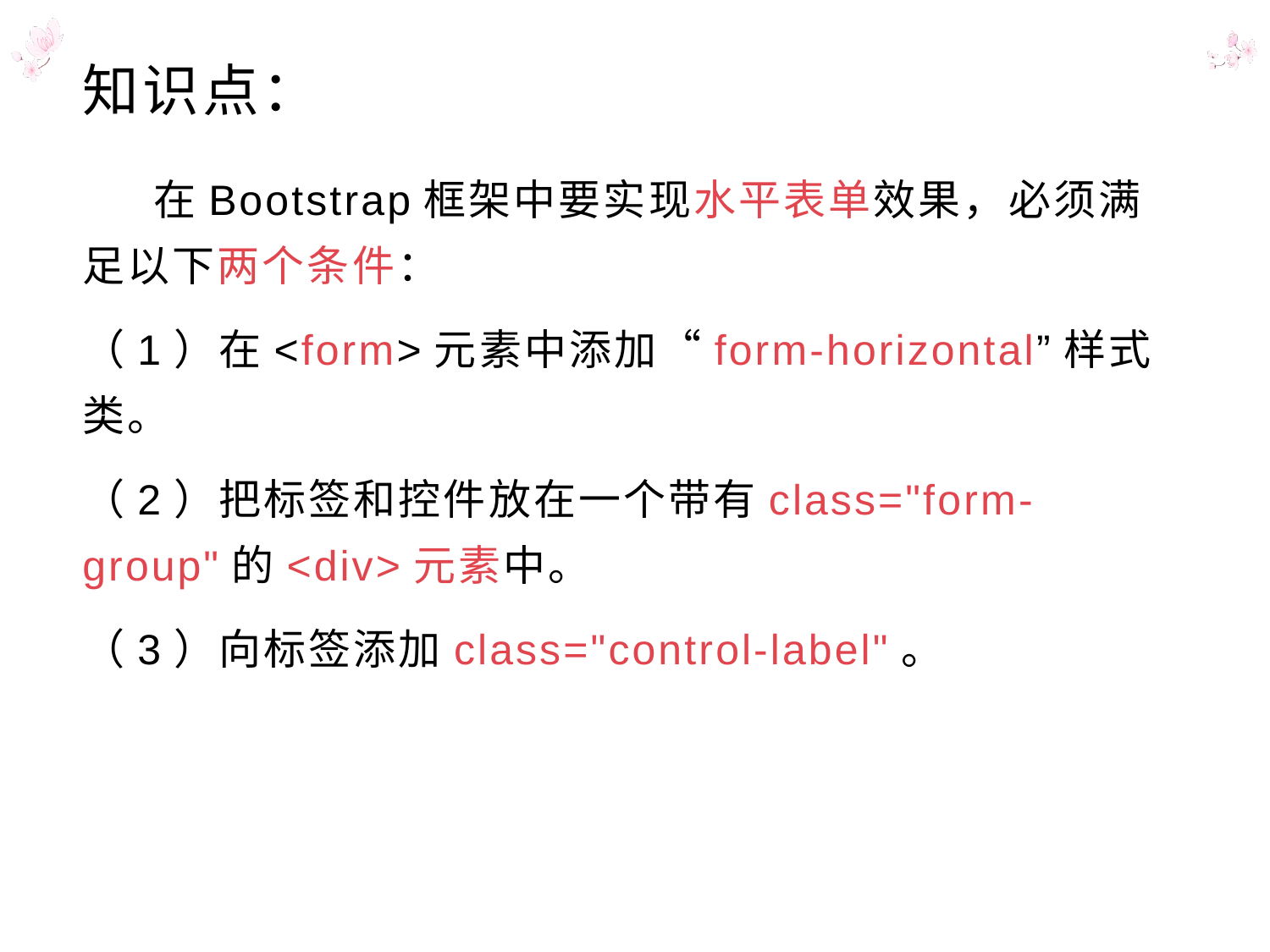

# 知识点：
     在Bootstrap框架中要实现水平表单效果，必须满足以下两个条件：
（1）在<form>元素中添加“form-horizontal”样式类。
（2）把标签和控件放在一个带有class="form-group"的<div>元素中。
（3）向标签添加class="control-label"。